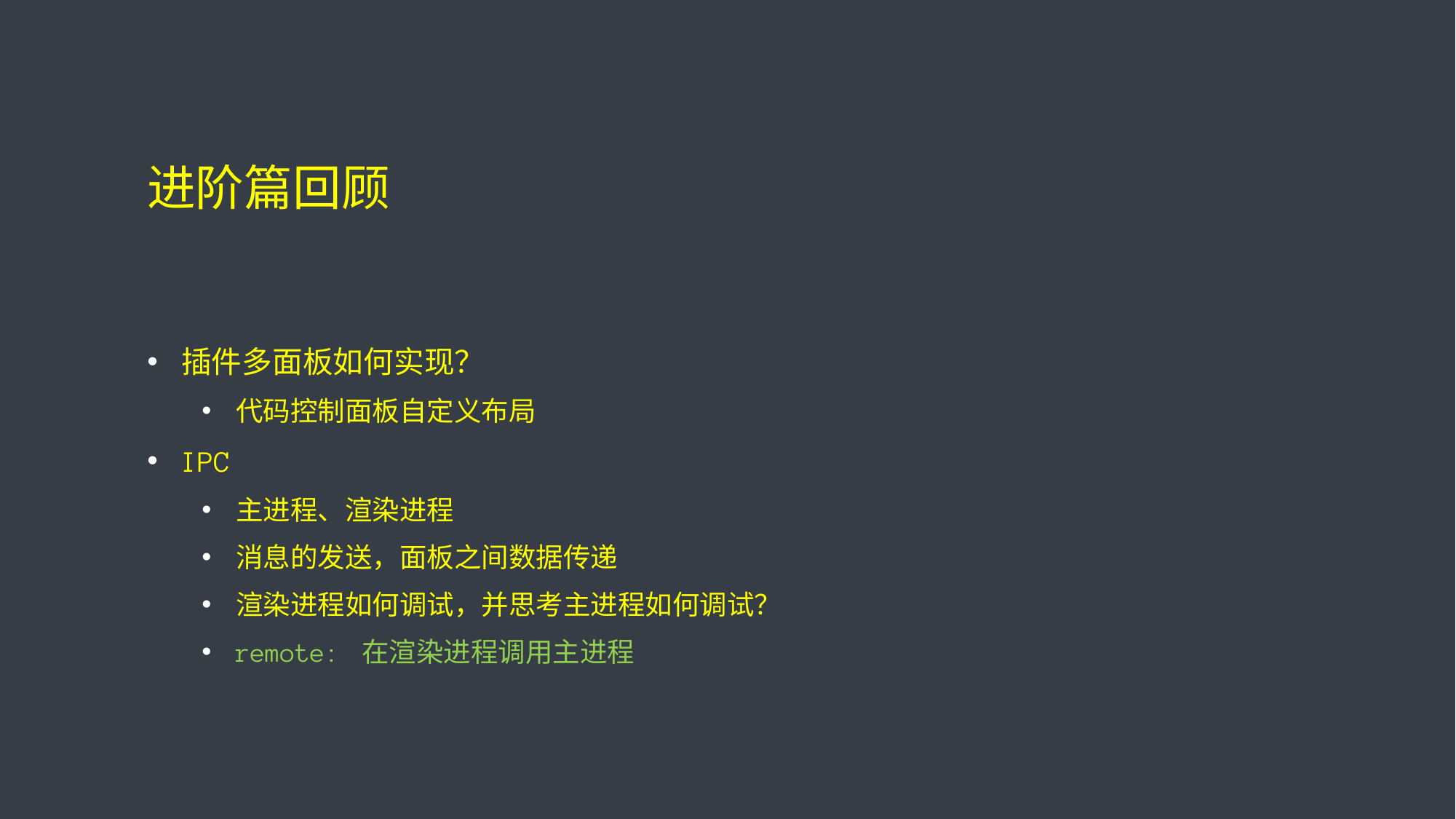

# 进阶篇回顾
插件多面板如何实现？
代码控制面板自定义布局
ipc
主进程、渲染进程
消息的发送，面板之间数据传递
渲染进程如何调试，并思考主进程如何调试？
remote: 在渲染进程调用主进程